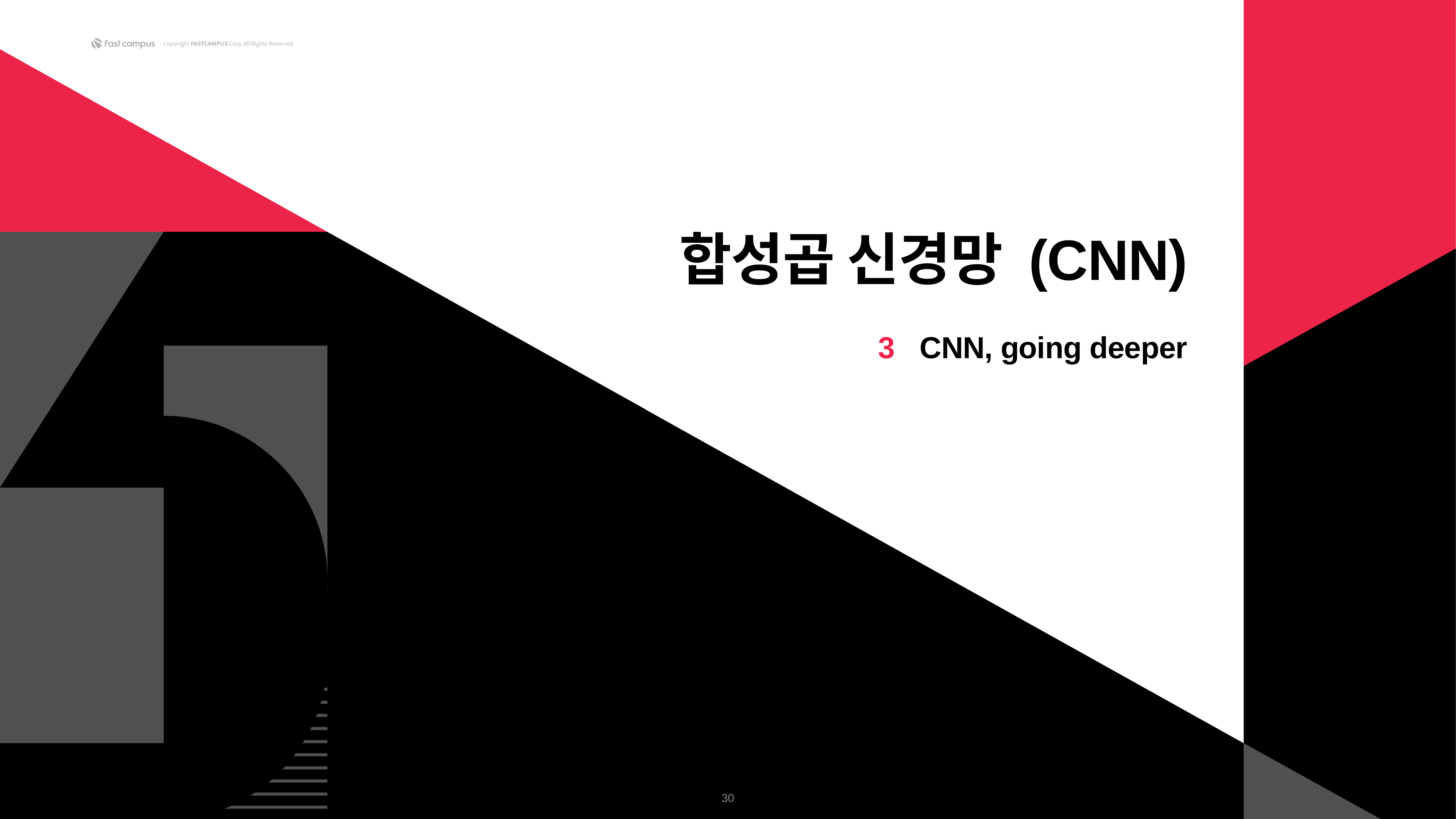

합성곱 신경망 (CNN)

3   CNN, going deeper
30